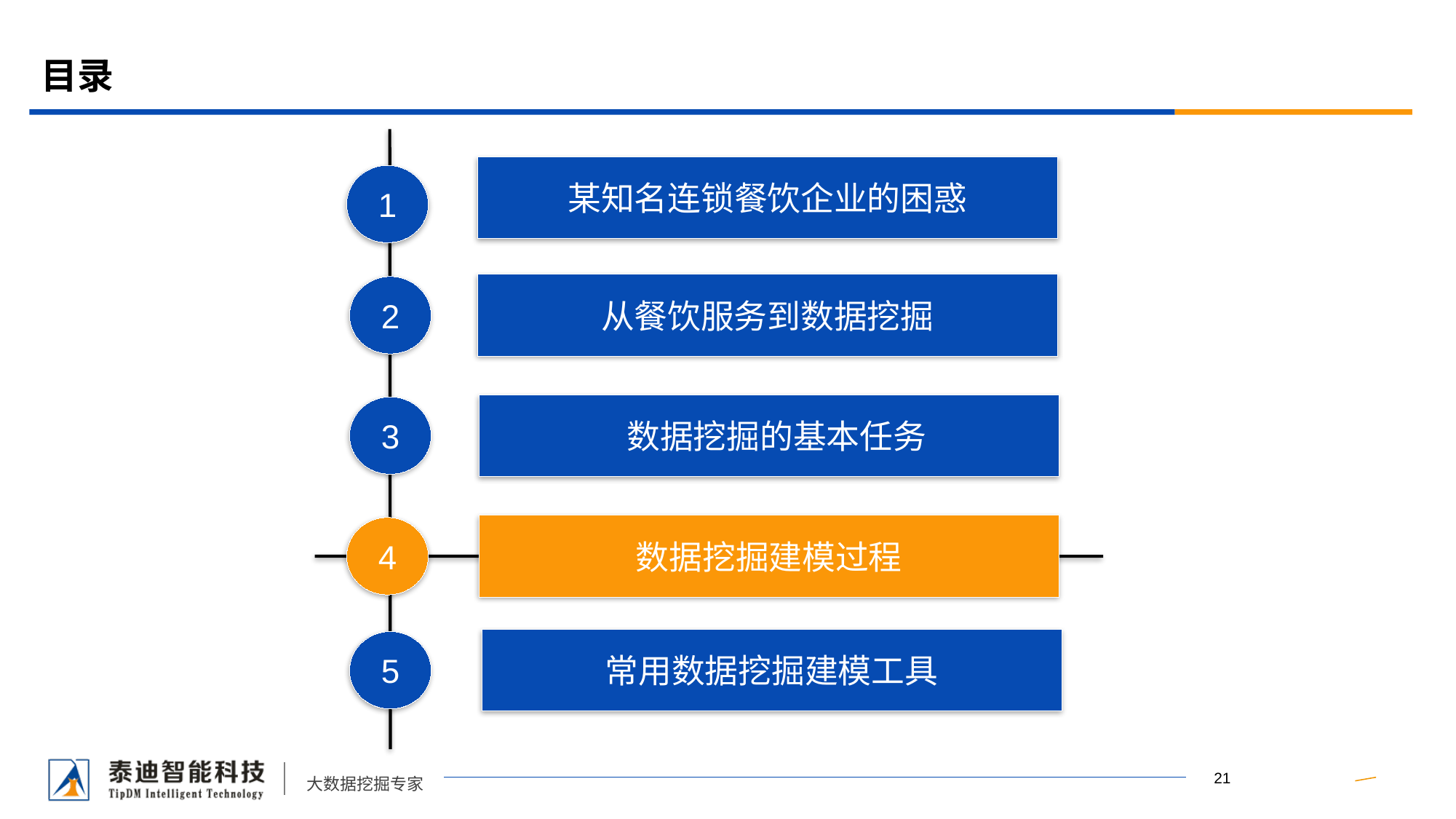

# 目录
某知名连锁餐饮企业的困惑
1
从餐饮服务到数据挖掘
2
 数据挖掘的基本任务
3
数据挖掘建模过程
4

常用数据挖掘建模工具
5